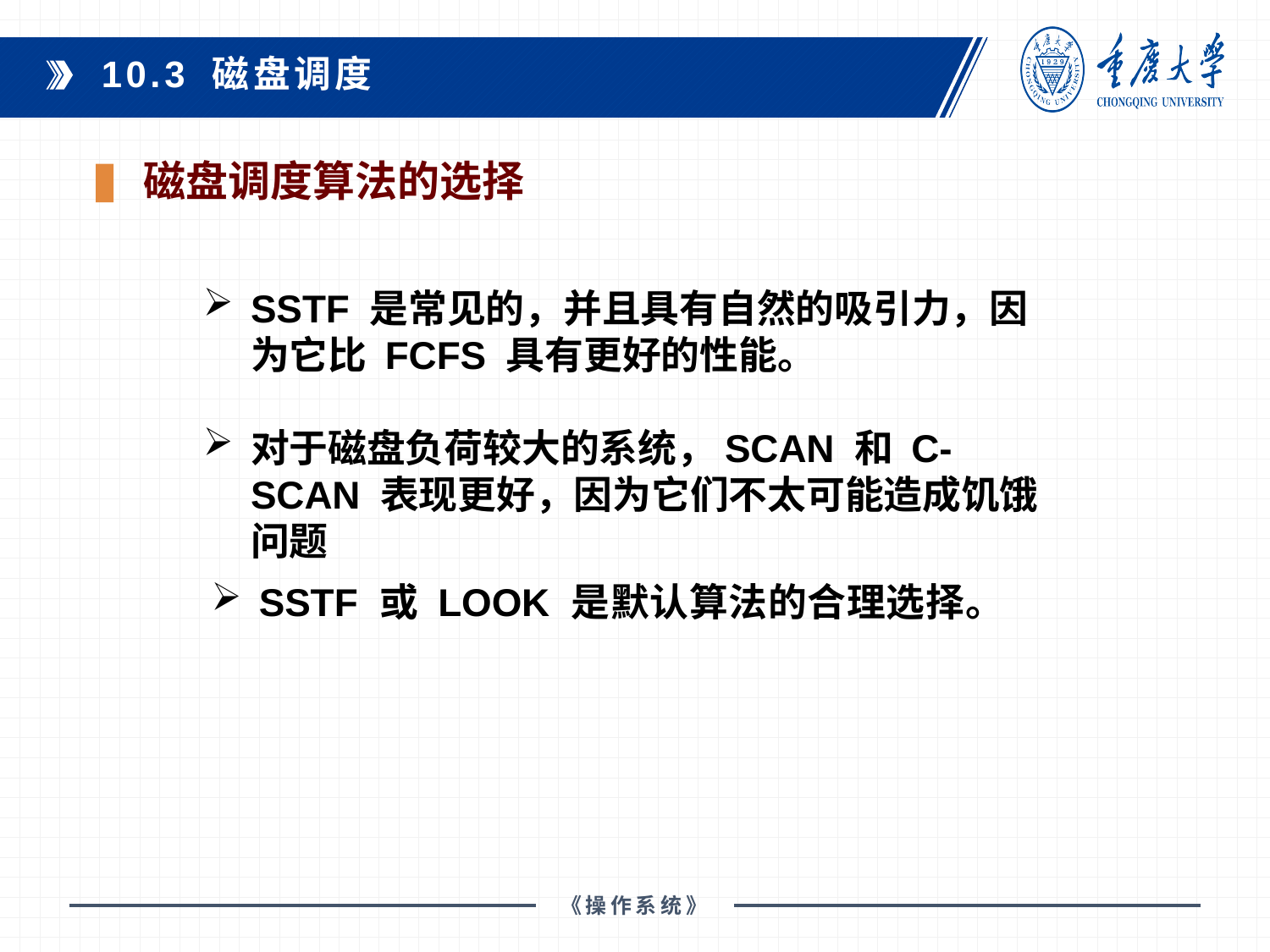

10.3 磁盘调度
磁盘调度算法的选择

SSTF 是常见的，并且具有自然的吸引力，因为它比 FCFS 具有更好的性能。

对于磁盘负荷较大的系统，SCAN 和 C-SCAN 表现更好，因为它们不太可能造成饥饿问题
SSTF 或 LOOK 是默认算法的合理选择。